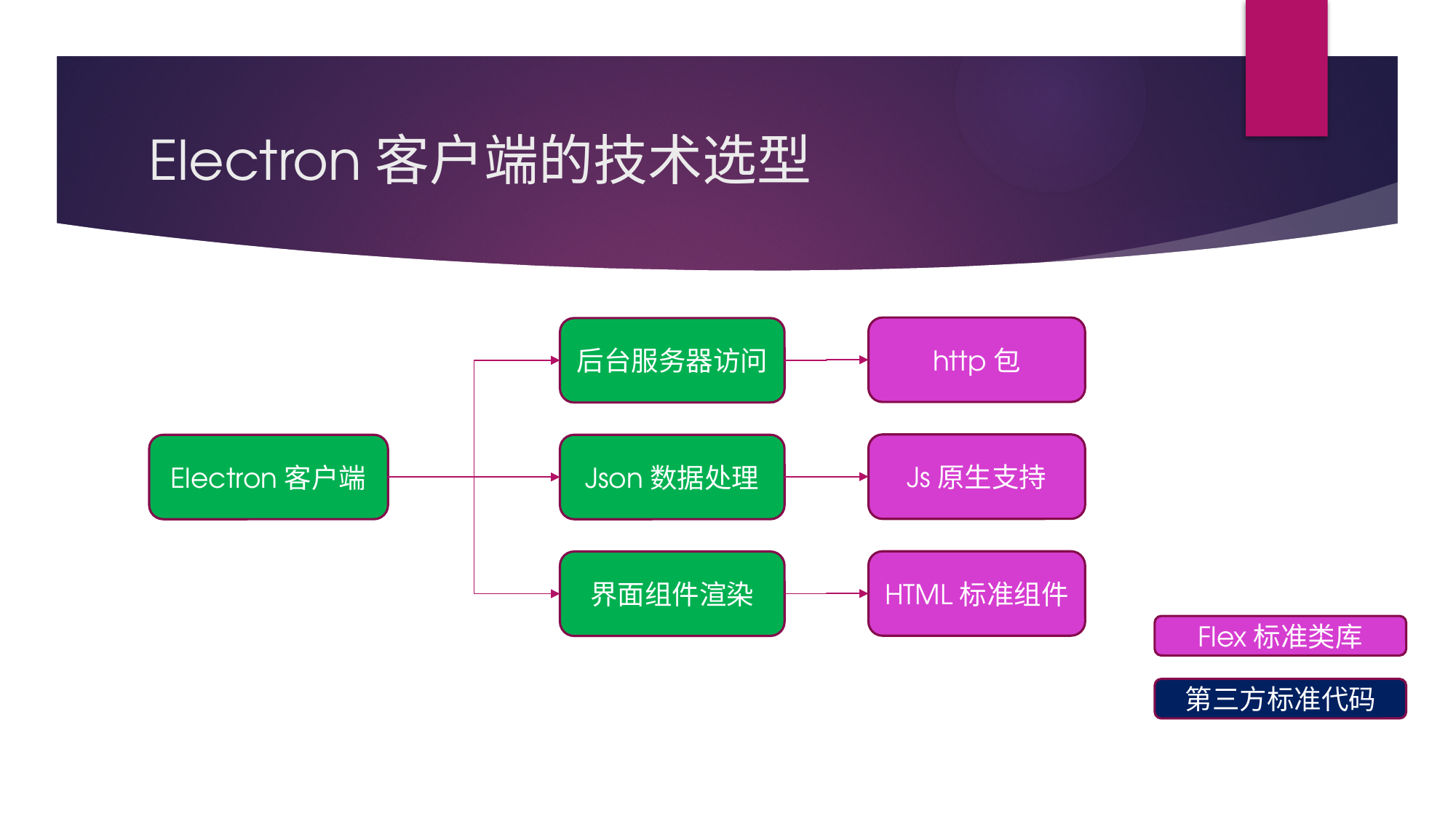

# Electron客户端的技术选型
http包
后台服务器访问
Js原生支持
Electron客户端
Json数据处理
HTML标准组件
界面组件渲染
Flex标准类库
第三方标准代码